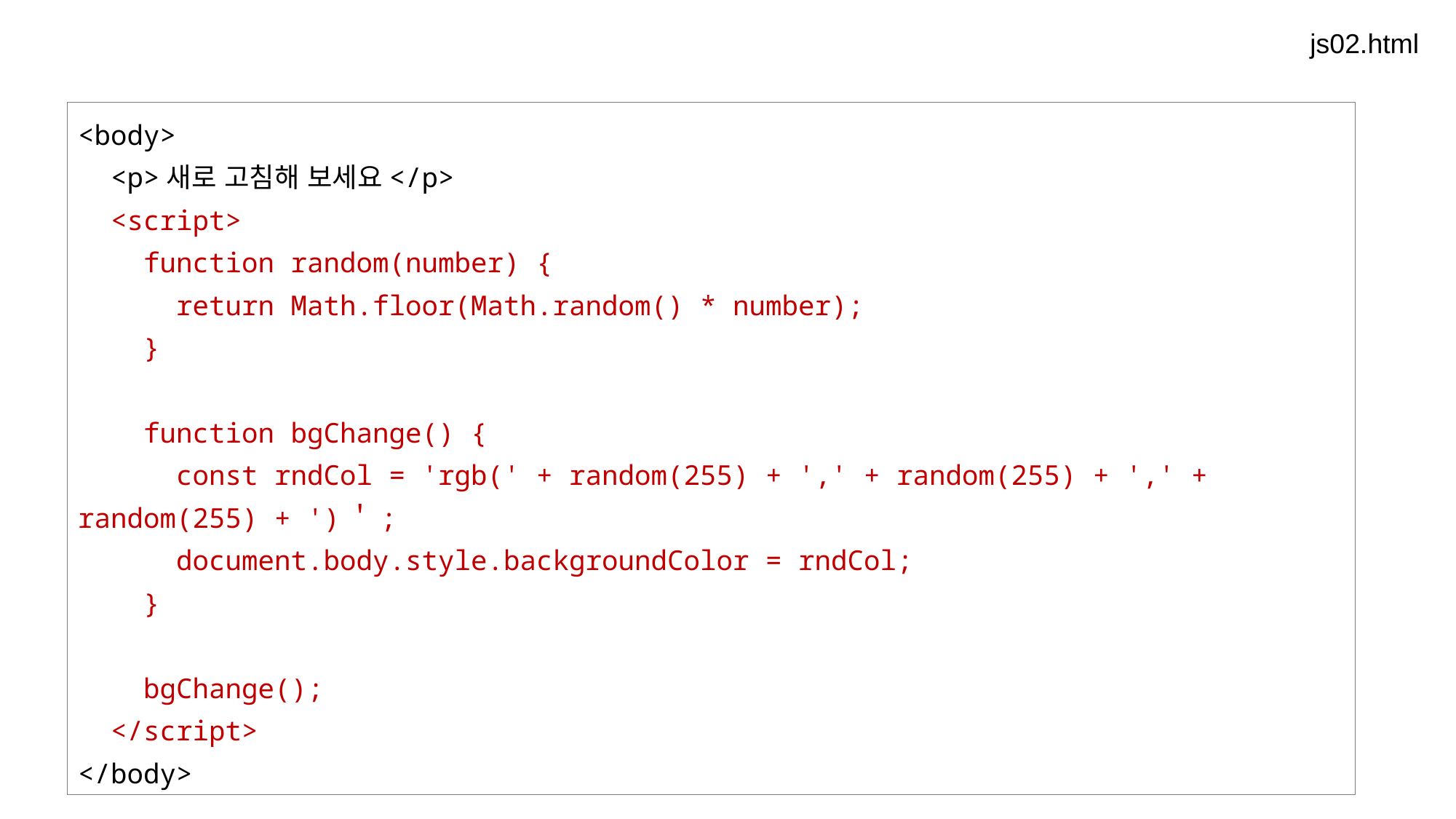

js02.html
<body>
  <p>새로 고침해 보세요</p>
  <script>
    function random(number) {
      return Math.floor(Math.random() * number);
    }
    function bgChange() {
      const rndCol = 'rgb(' + random(255) + ',' + random(255) + ',' + random(255) + ')＇;
      document.body.style.backgroundColor = rndCol;
    }
    bgChange();
  </script>
</body>